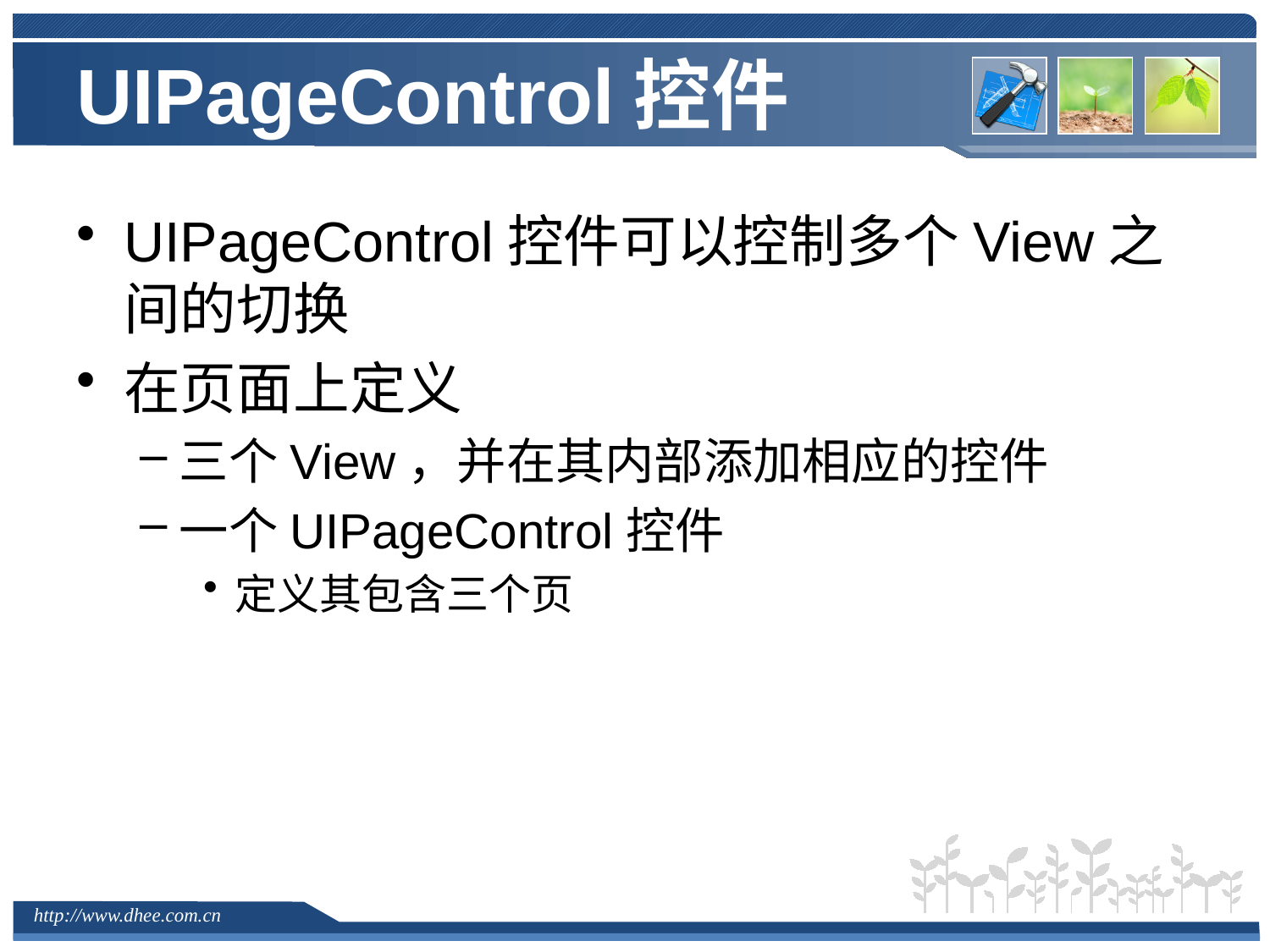

# UIPageControl控件
UIPageControl控件可以控制多个View之间的切换
在页面上定义
三个View，并在其内部添加相应的控件
一个UIPageControl控件
定义其包含三个页